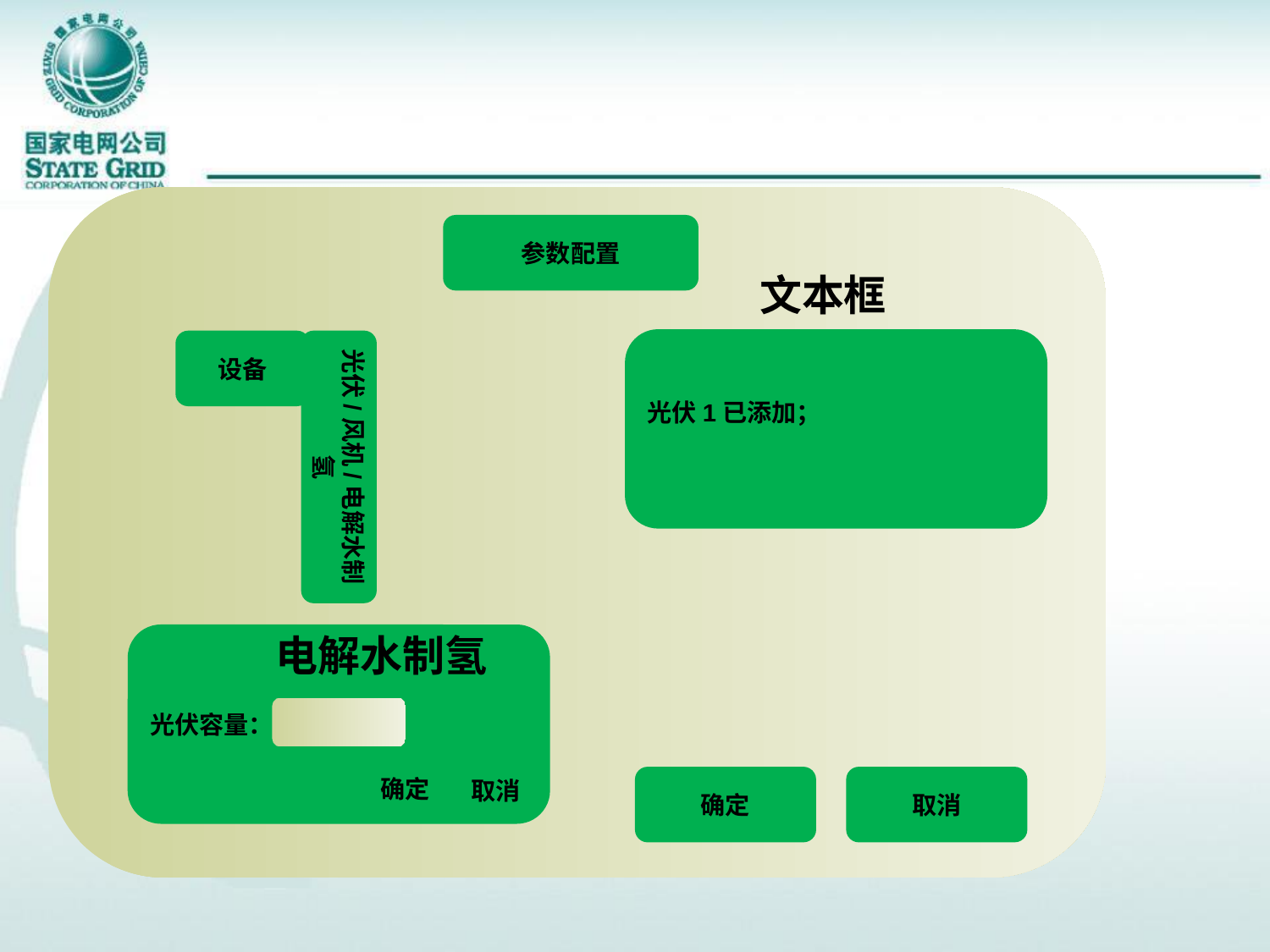

参数配置
文本框
光伏1已添加；

设备
光伏/风机/电解水制氢
电解水制氢
光伏容量：

确定
取消
确定
取消